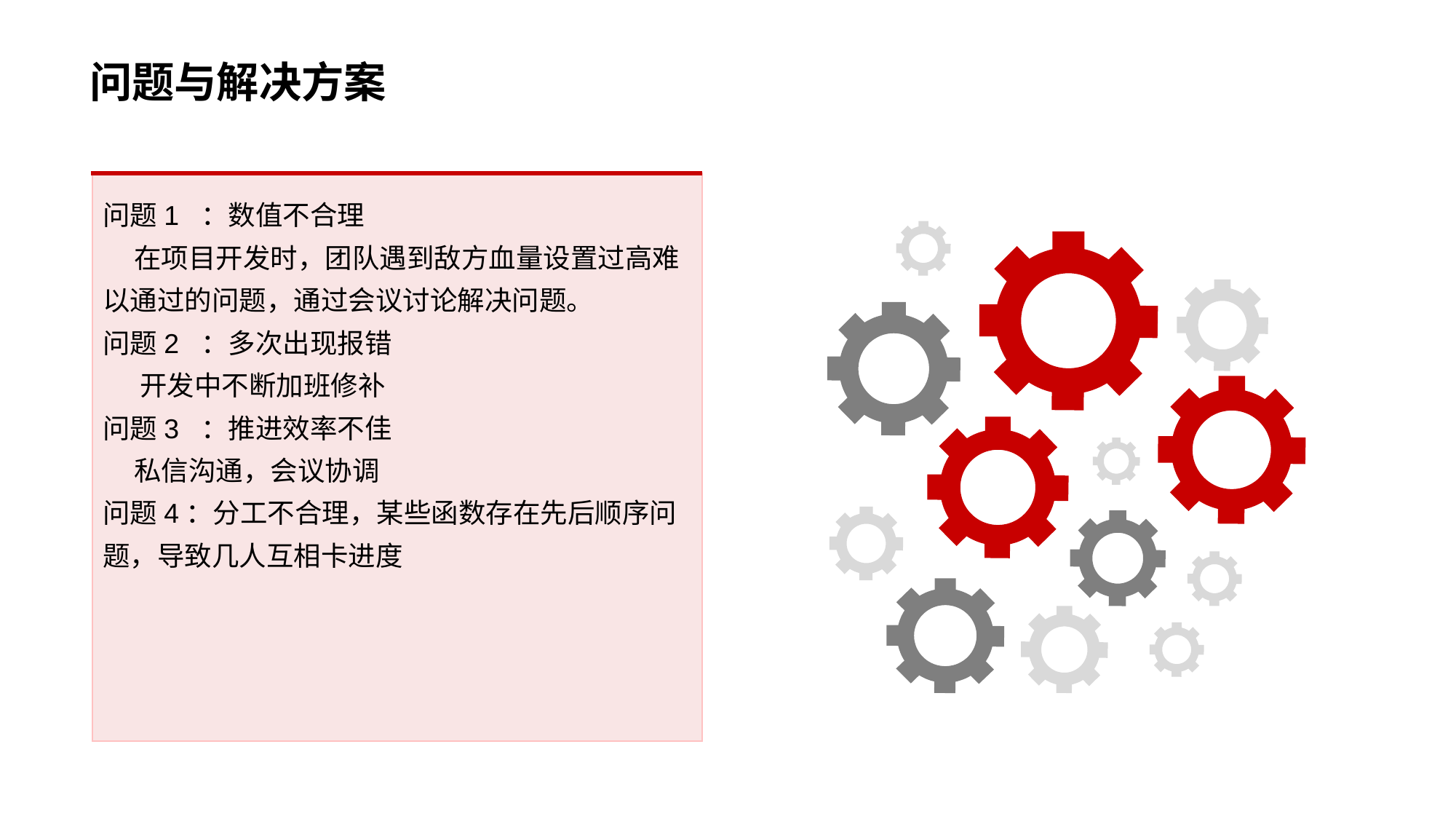

问题与解决方案

问题1  ：数值不合理
    在项目开发时，团队遇到敌方血量设置过高难以通过的问题，通过会议讨论解决问题。
问题2  ：多次出现报错
 开发中不断加班修补
问题3  ：推进效率不佳
    私信沟通，会议协调
问题4：分工不合理，某些函数存在先后顺序问题，导致几人互相卡进度